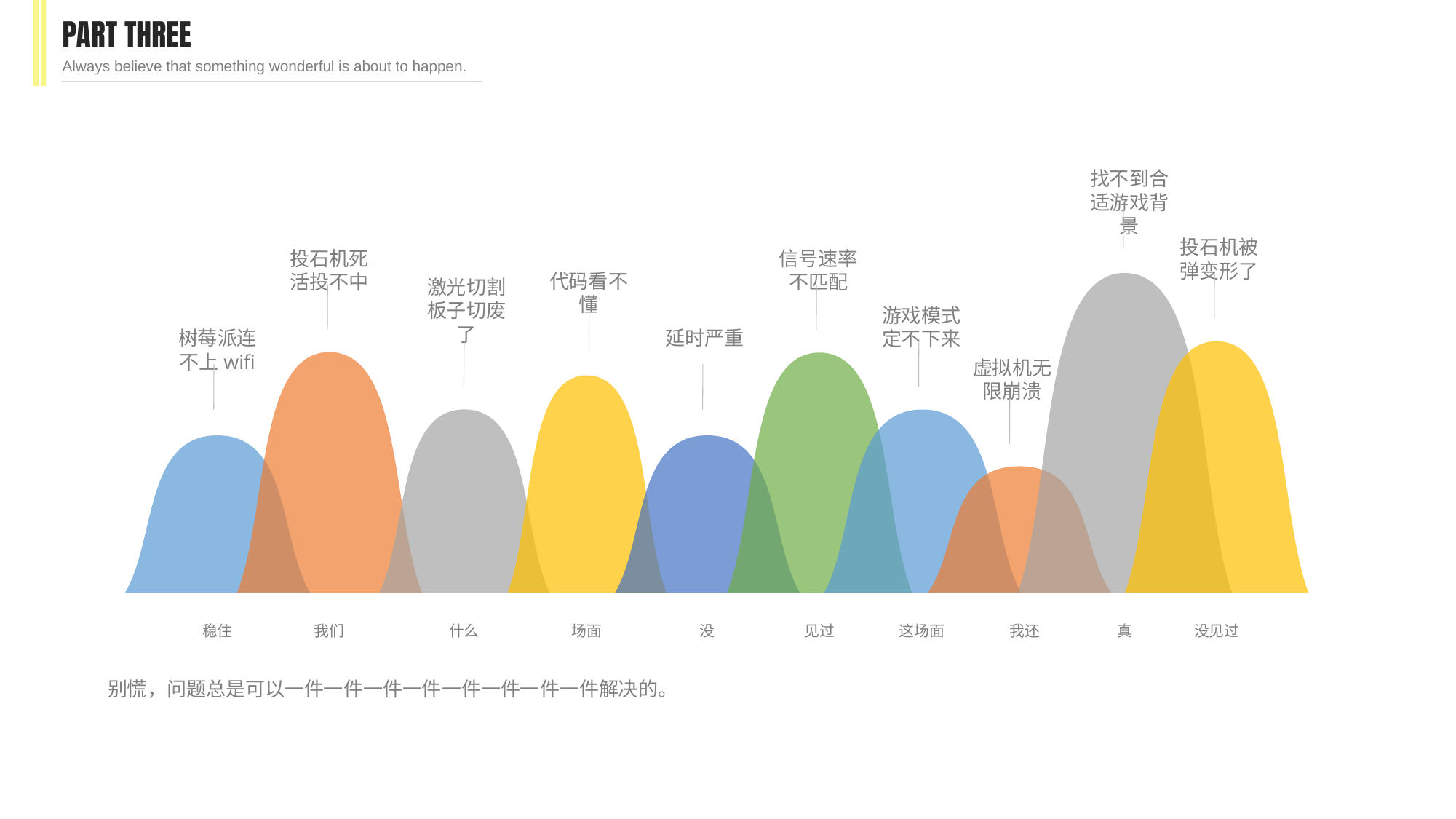

PART THREE
Always believe that something wonderful is about to happen.

找不到合适游戏背景

真
投石机被弹变形了

没见过
投石机死活投不中

我们
信号速率不匹配

见过
代码看不懂

场面
激光切割板子切废了

什么
游戏模式定不下来

这场面
树莓派连不上wifi

稳住
延时严重

没
虚拟机无限崩溃

我还
别慌，问题总是可以一件一件一件一件一件一件一件一件解决的。